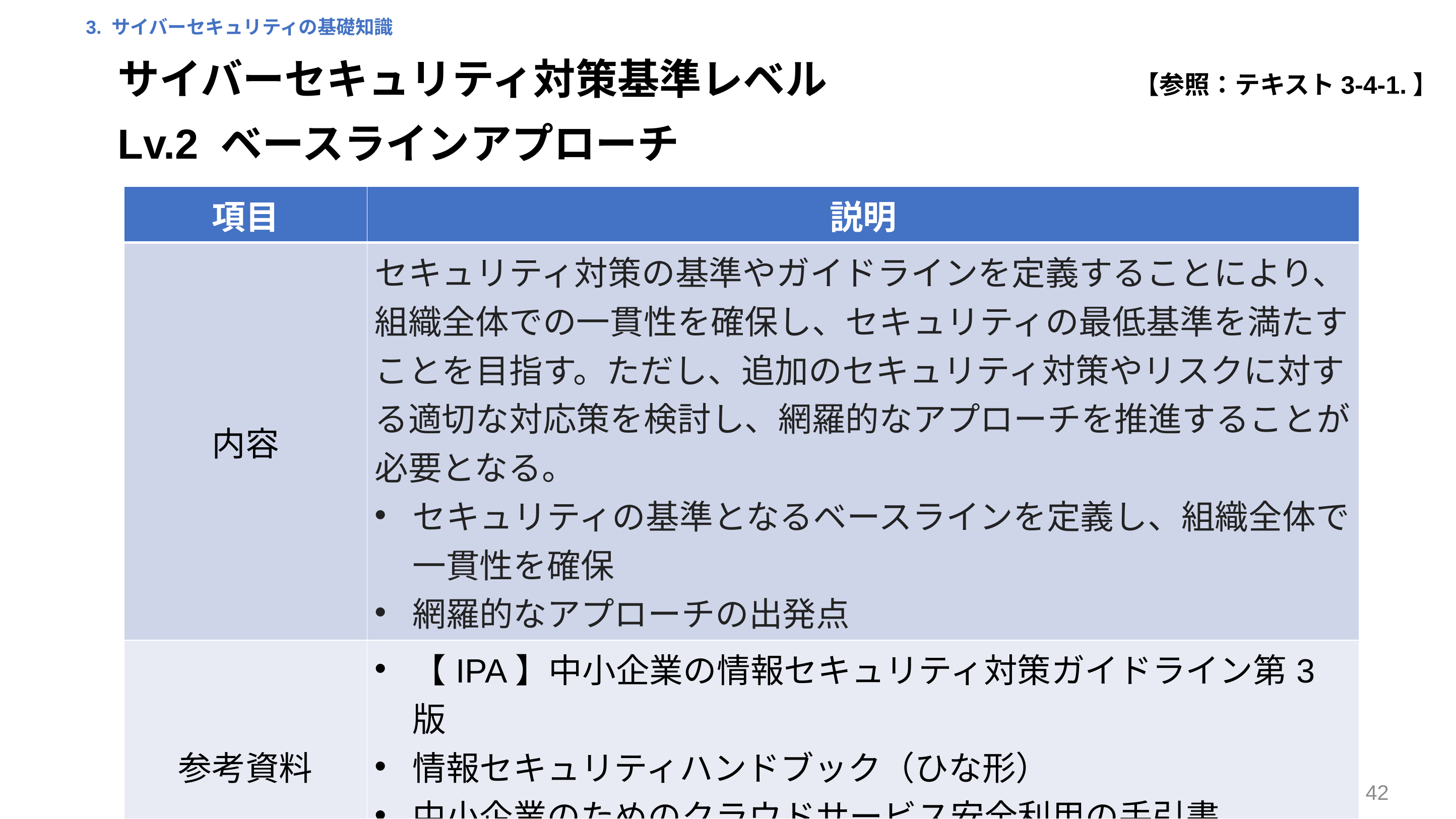

3. サイバーセキュリティの基礎知識
サイバーセキュリティ対策基準レベル
【参照：テキスト3-4-1.】
Lv.2 ベースラインアプローチ
| 項目 | 説明 |
| --- | --- |
| 内容 | セキュリティ対策の基準やガイドラインを定義することにより、組織全体での一貫性を確保し、セキュリティの最低基準を満たすことを目指す。ただし、追加のセキュリティ対策やリスクに対する適切な対応策を検討し、網羅的なアプローチを推進することが必要となる。 セキュリティの基準となるベースラインを定義し、組織全体で一貫性を確保 網羅的なアプローチの出発点 |
| 参考資料 | 【IPA】中小企業の情報セキュリティ対策ガイドライン第3版 情報セキュリティハンドブック（ひな形） 中小企業のためのクラウドサービス安全利用の手引書 情報セキュリティ関連規程（サンプル） |
42